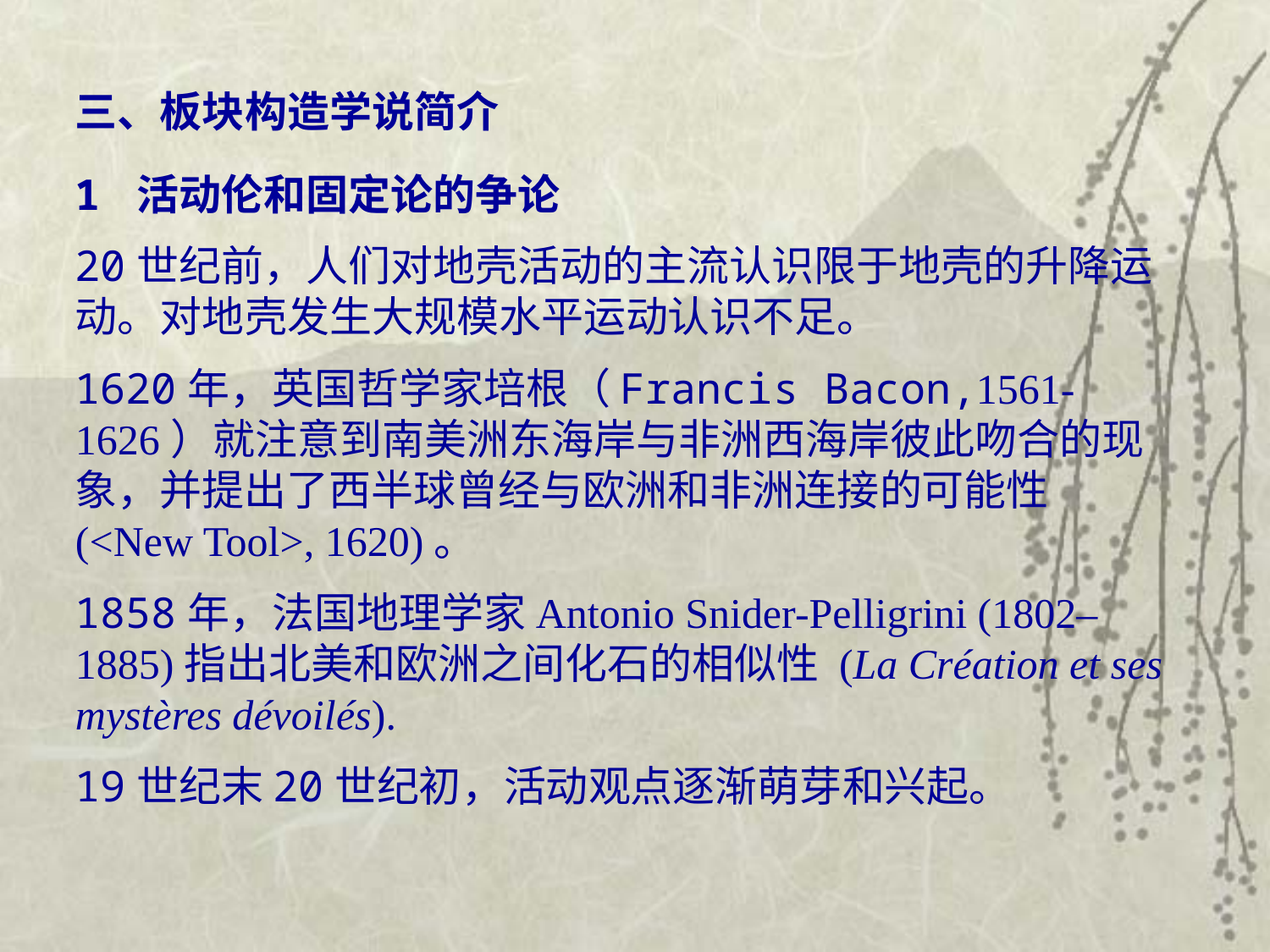

三、板块构造学说简介
1 活动伦和固定论的争论
20世纪前，人们对地壳活动的主流认识限于地壳的升降运动。对地壳发生大规模水平运动认识不足。
1620年，英国哲学家培根（Francis Bacon,1561-1626）就注意到南美洲东海岸与非洲西海岸彼此吻合的现象，并提出了西半球曾经与欧洲和非洲连接的可能性 (<New Tool>, 1620)。
1858年，法国地理学家Antonio Snider-Pelligrini (1802–1885)指出北美和欧洲之间化石的相似性 (La Création et ses mystères dévoilés).
19世纪末20世纪初，活动观点逐渐萌芽和兴起。